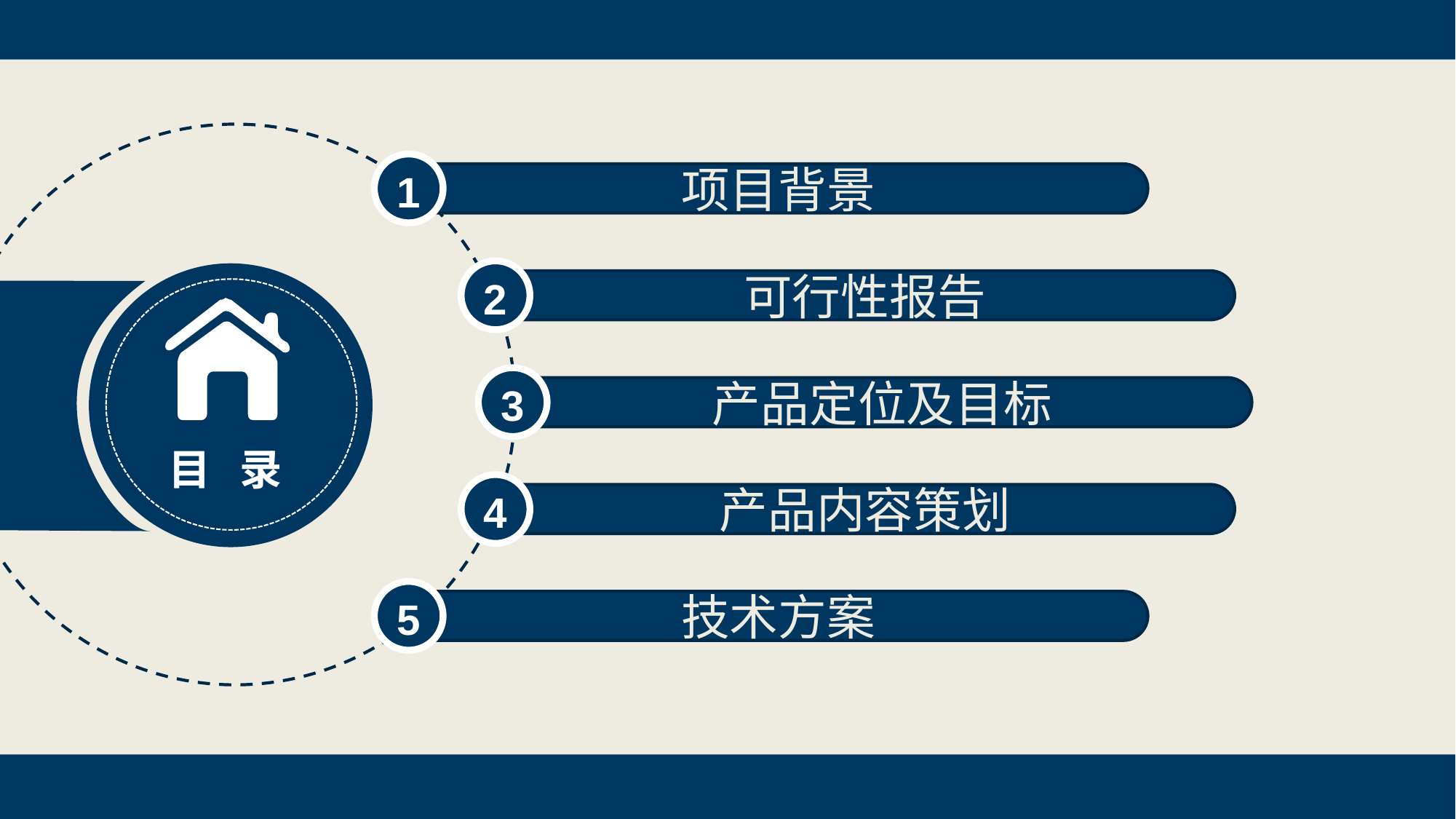

1

项目背景

2

可行性报告

3

产品定位及目标
目   录

4

产品内容策划

5

技术方案

2